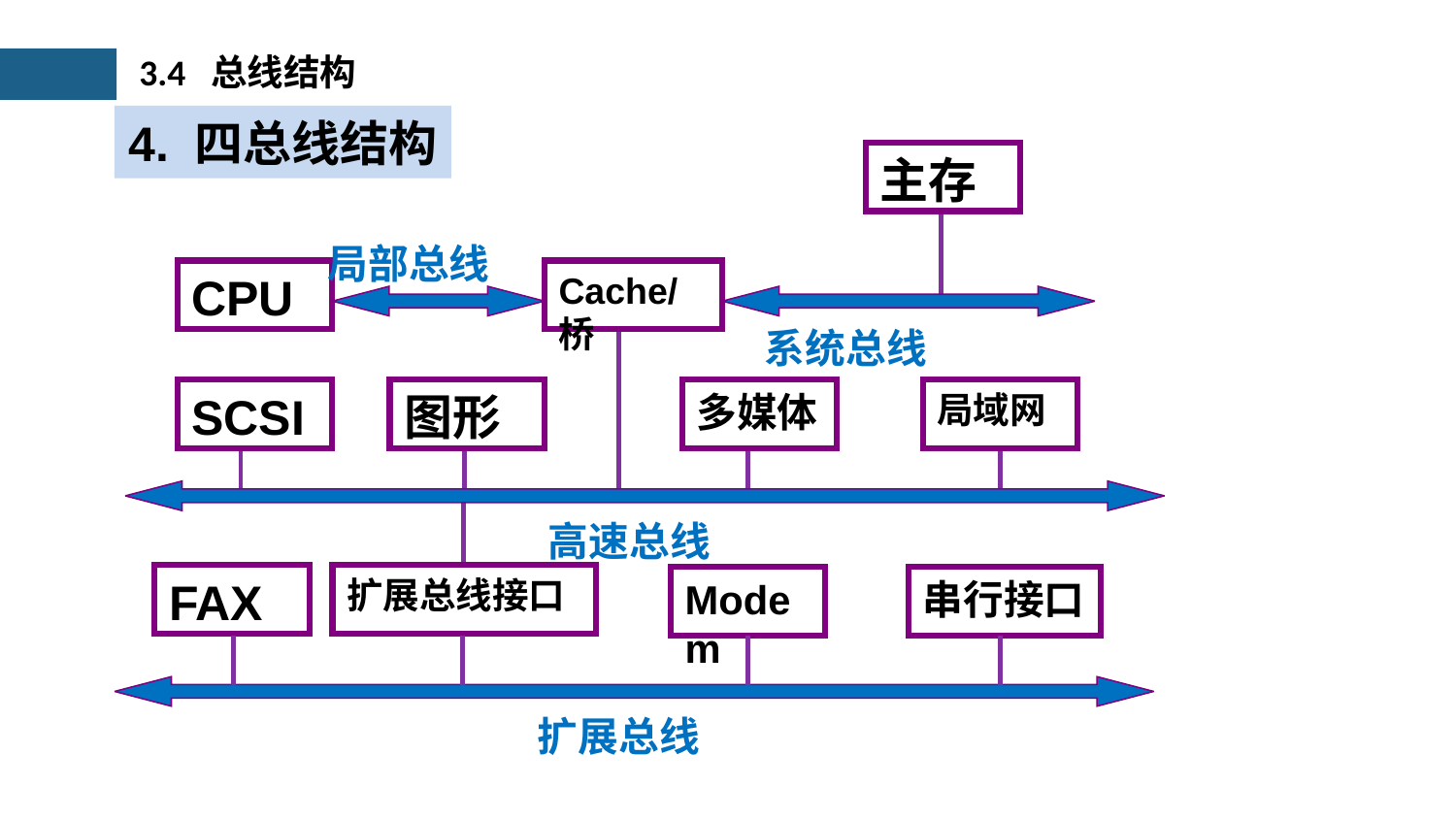

3.4  总线结构
4. 四总线结构
主存
局部总线

CPU
Cache/桥

系统总线
SCSI
图形
多媒体
局域网

高速总线
FAX
扩展总线接口
Modem
串行接口

扩展总线